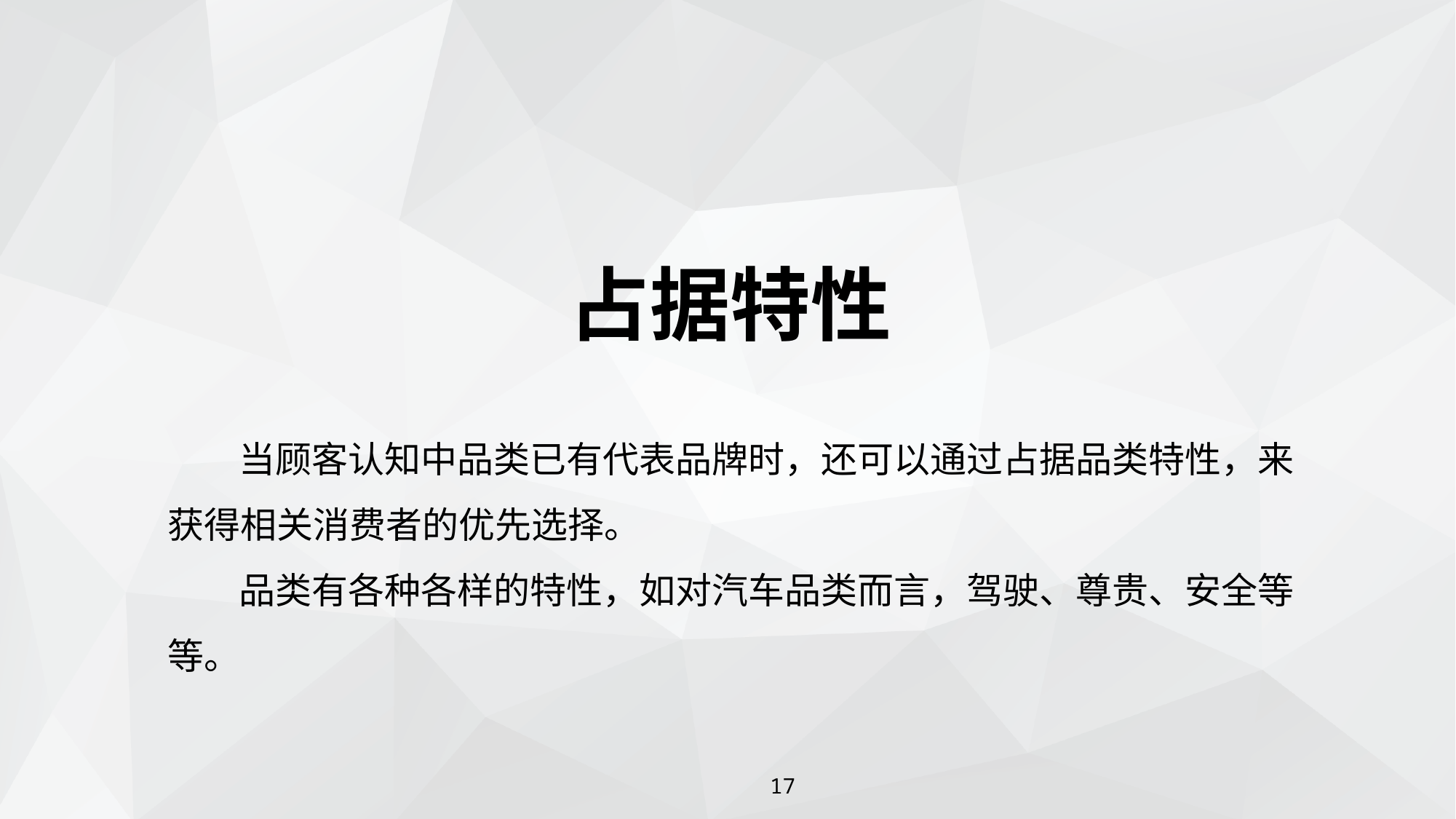

占据特性
当顾客认知中品类已有代表品牌时，还可以通过占据品类特性，来获得相关消费者的优先选择。
品类有各种各样的特性，如对汽车品类而言，驾驶、尊贵、安全等等。
17